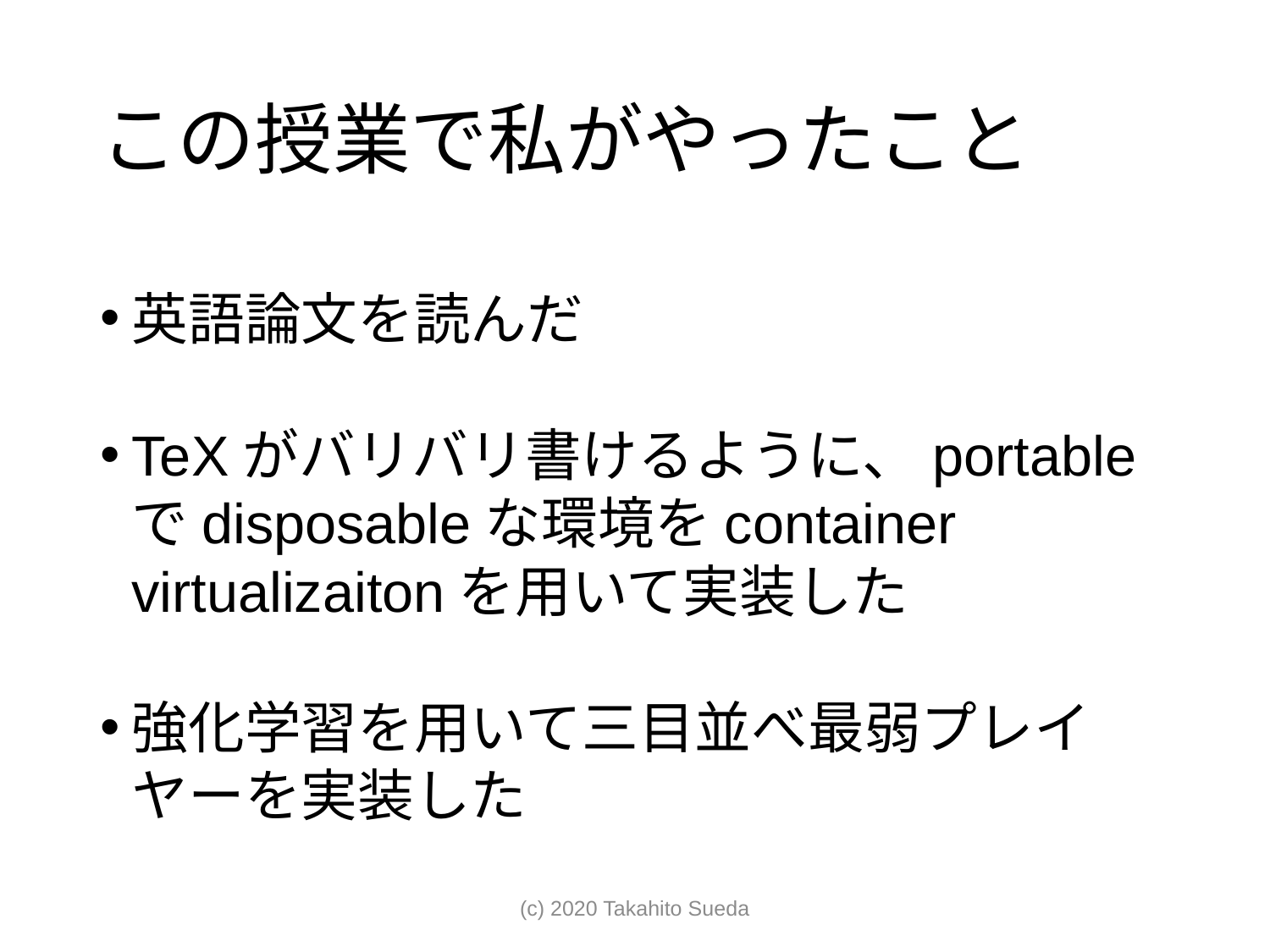

# この授業で私がやったこと
英語論文を読んだ

TeXがバリバリ書けるように、portableでdisposableな環境をcontainer virtualizaitonを用いて実装した

強化学習を用いて三目並べ最弱プレイヤーを実装した
(c) 2020 Takahito Sueda